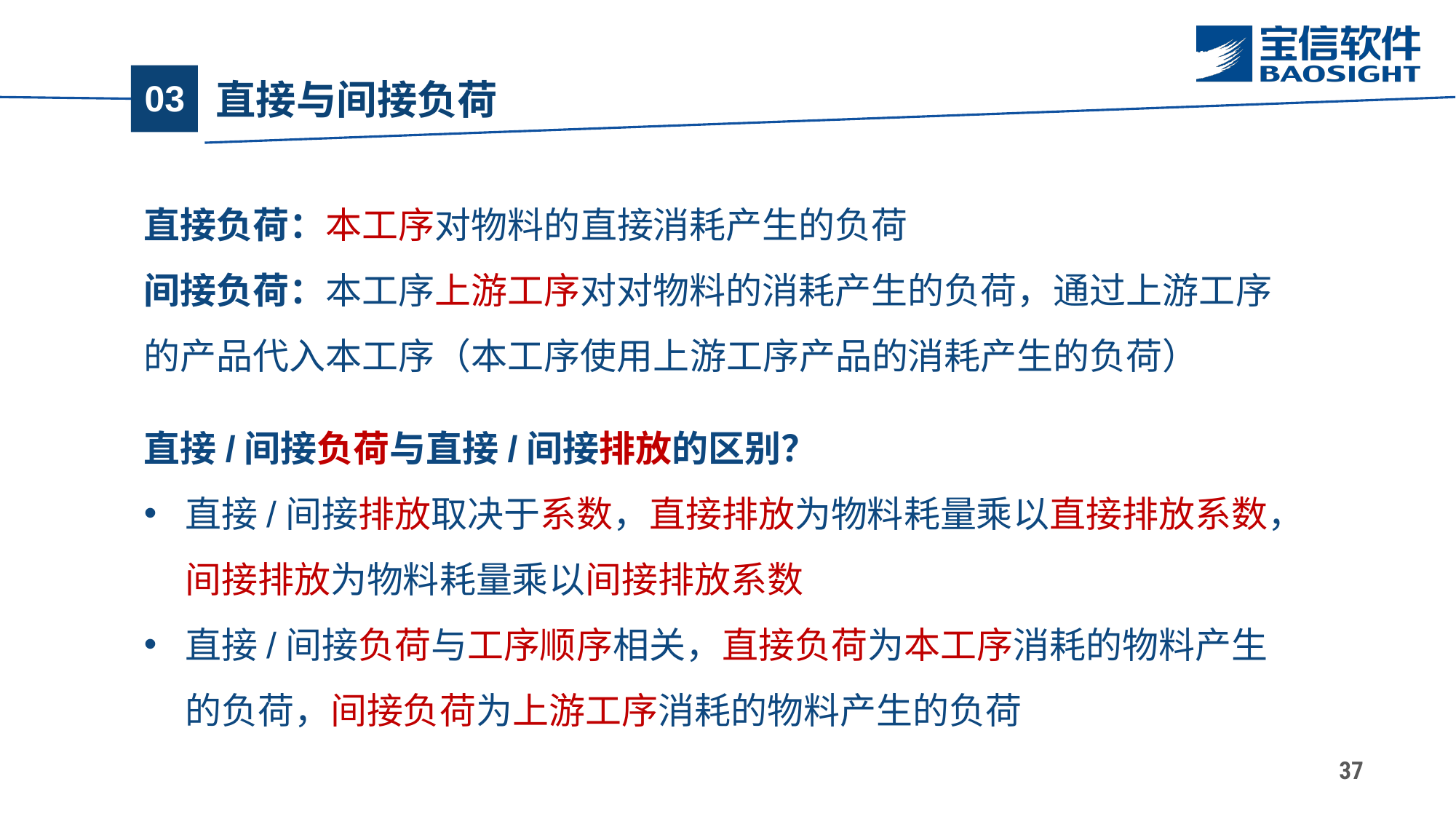

# 直接与间接负荷
03
直接负荷：本工序对物料的直接消耗产生的负荷
间接负荷：本工序上游工序对对物料的消耗产生的负荷，通过上游工序的产品代入本工序（本工序使用上游工序产品的消耗产生的负荷）
直接/间接负荷与直接/间接排放的区别？
直接/间接排放取决于系数，直接排放为物料耗量乘以直接排放系数，间接排放为物料耗量乘以间接排放系数
直接/间接负荷与工序顺序相关，直接负荷为本工序消耗的物料产生的负荷，间接负荷为上游工序消耗的物料产生的负荷